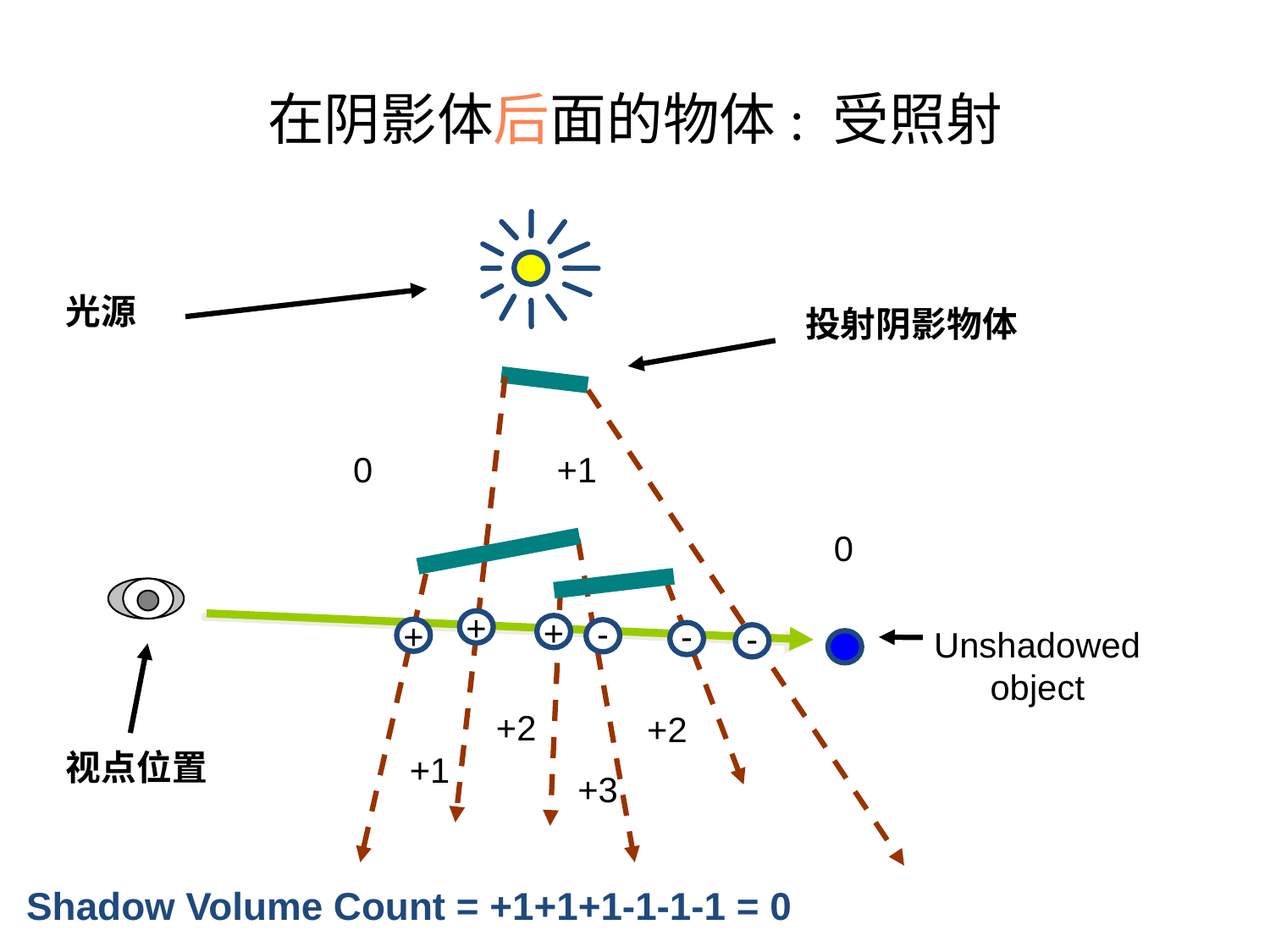

# 在阴影体后面的物体: 受照射

光源

投射阴影物体

0
+1

0

+

+

-

+

-

-

Unshadowed
object

+2
+2

视点位置
+1

+3
Shadow Volume Count = +1+1+1-1-1-1 = 0